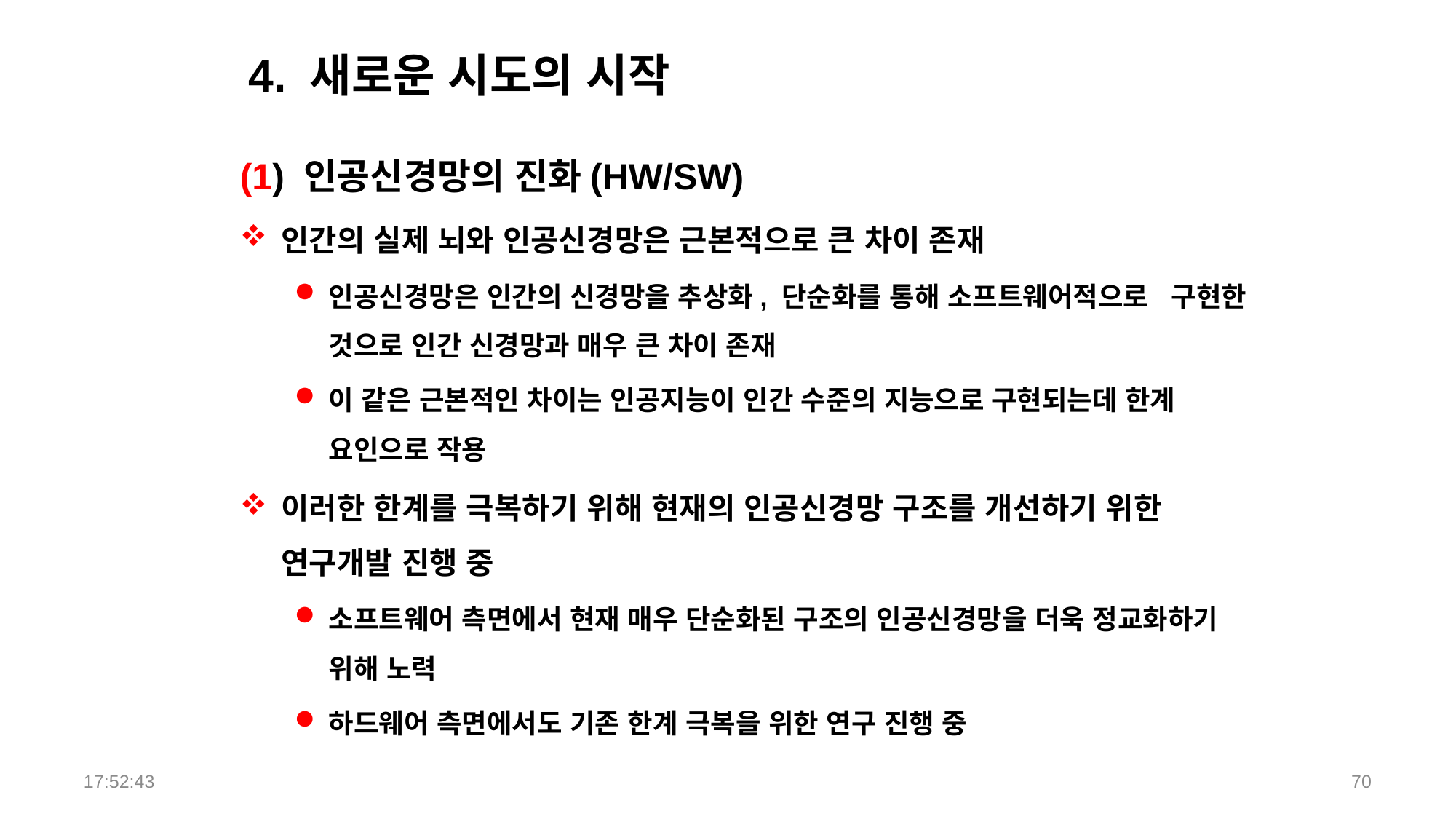

# 4. 새로운 시도의 시작
(1) 인공신경망의 진화(HW/SW)
인간의 실제 뇌와 인공신경망은 근본적으로 큰 차이 존재
인공신경망은 인간의 신경망을 추상화, 단순화를 통해 소프트웨어적으로   구현한 것으로 인간 신경망과 매우 큰 차이 존재
이 같은 근본적인 차이는 인공지능이 인간 수준의 지능으로 구현되는데 한계 요인으로 작용
이러한 한계를 극복하기 위해 현재의 인공신경망 구조를 개선하기 위한 연구개발 진행 중
소프트웨어 측면에서 현재 매우 단순화된 구조의 인공신경망을 더욱 정교화하기 위해 노력
하드웨어 측면에서도 기존 한계 극복을 위한 연구 진행 중
17:52:43
70